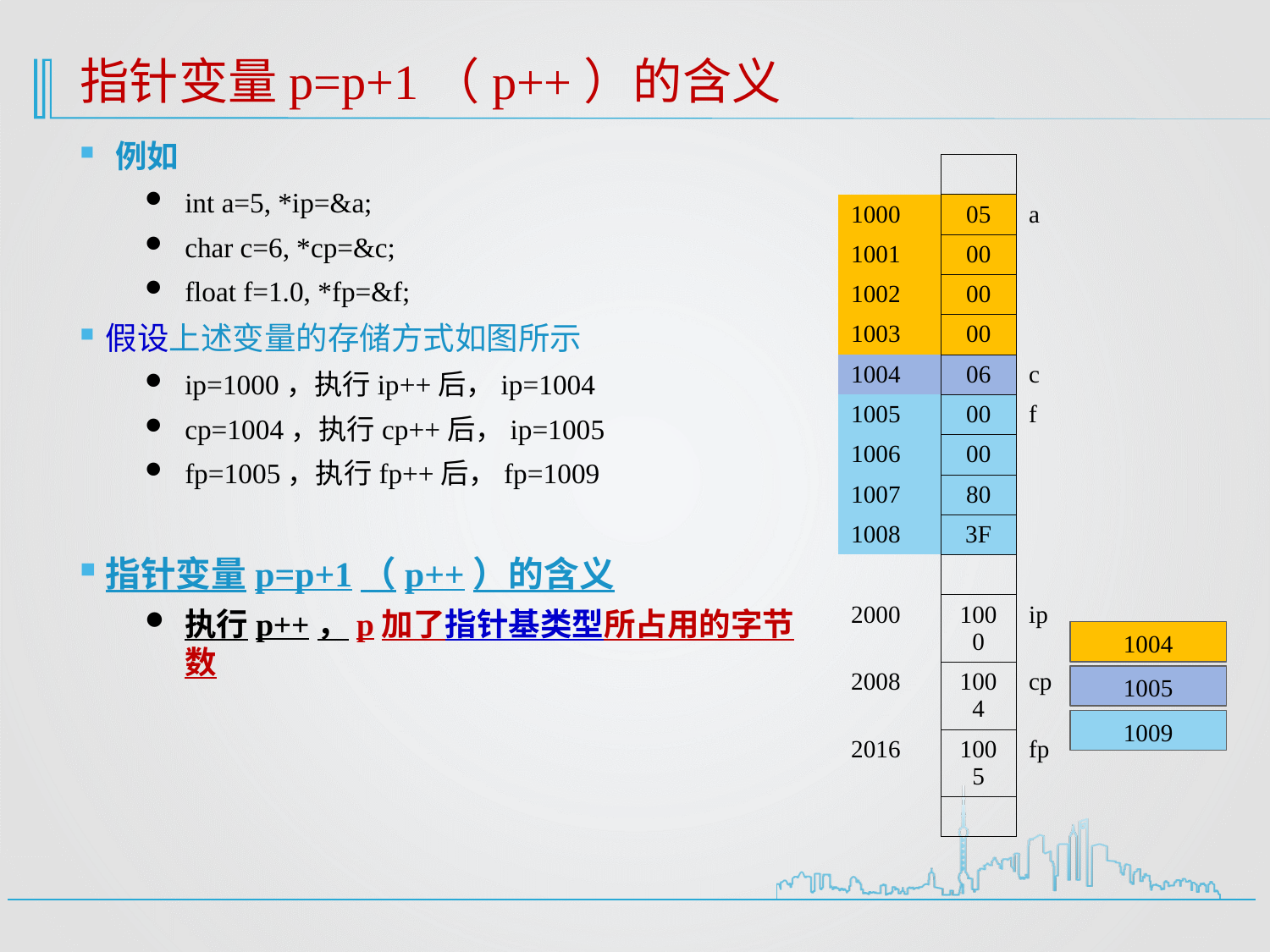

# 指针变量p=p+1（p++）的含义
例如
int a=5, *ip=&a;
char c=6, *cp=&c;
float f=1.0, *fp=&f;
假设上述变量的存储方式如图所示
ip=1000，执行ip++后，ip=1004
cp=1004，执行cp++后，ip=1005
fp=1005，执行fp++后，fp=1009

指针变量p=p+1（p++）的含义
执行p++，p加了指针基类型所占用的字节数

|  |  |  |
| --- | --- | --- |
| 1000 | 05 | a |
| 1001 | 00 |  |
| 1002 | 00 |  |
| 1003 | 00 |  |
| 1004 | 06 | c |
| 1005 | 00 | f |
| 1006 | 00 |  |
| 1007 | 80 |  |
| 1008 | 3F |  |
|  |  |  |
| 2000 | 1000 | ip |
| 2008 | 1004 | cp |
| 2016 | 1005 | fp |
|  |  |  |
1004
1005
1009